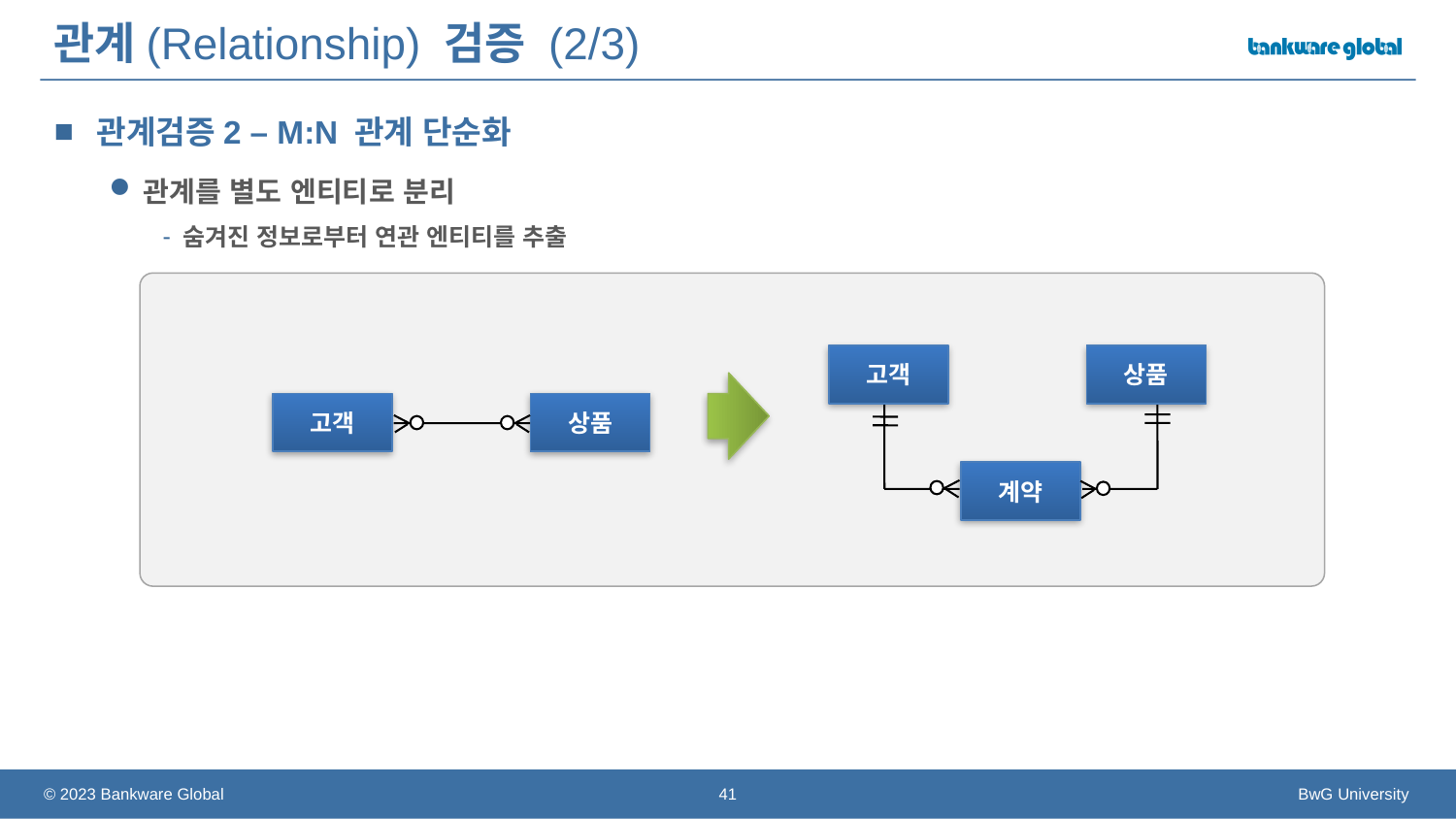

# 관계(Relationship) 검증 (2/3)
관계검증2 – M:N 관계 단순화
관계를 별도 엔티티로 분리
숨겨진 정보로부터 연관 엔티티를 추출

고객
상품

고객
상품

계약

41